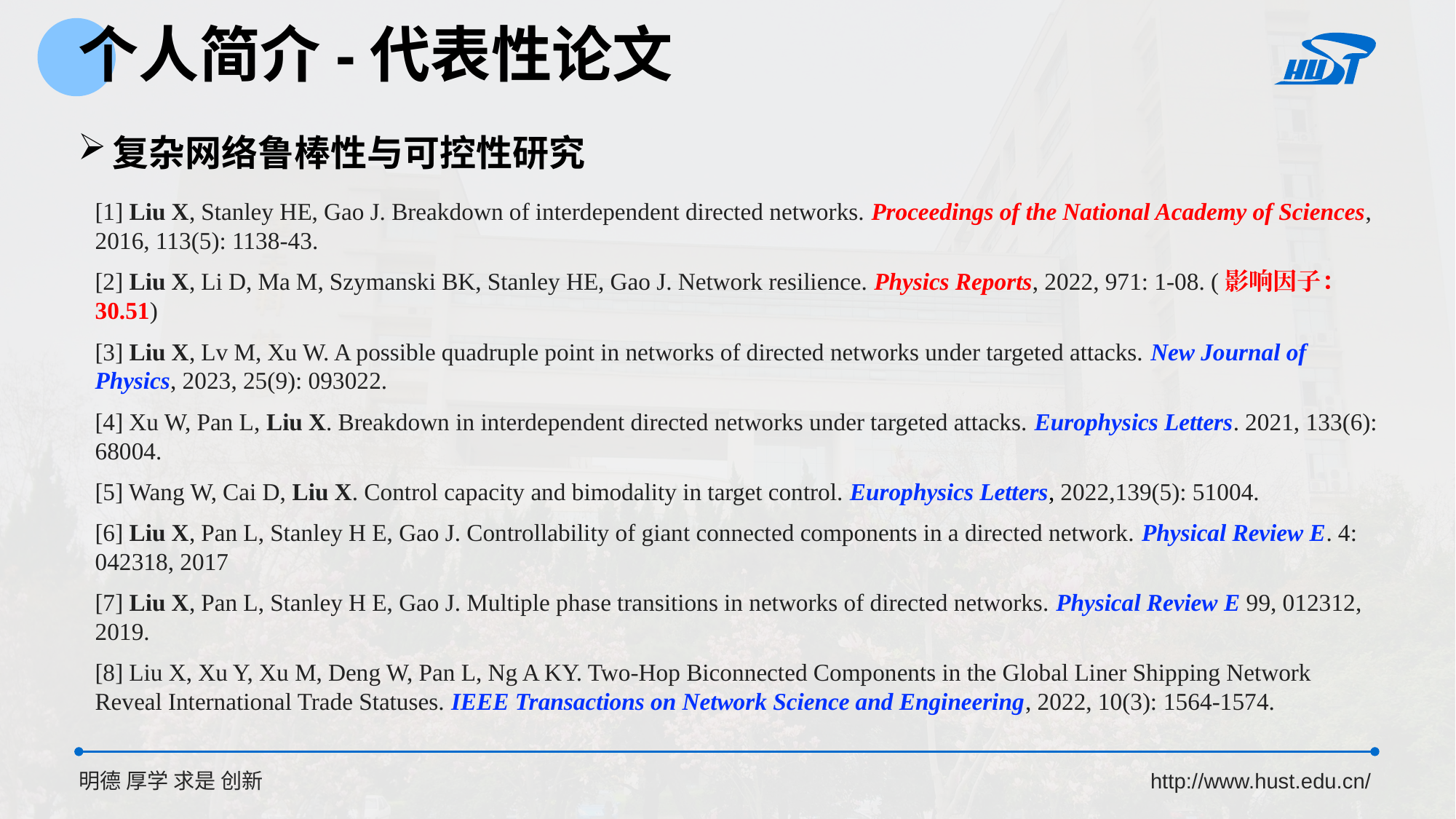

个人简介-代表性论文
复杂网络鲁棒性与可控性研究
[1] Liu X, Stanley HE, Gao J. Breakdown of interdependent directed networks. Proceedings of the National Academy of Sciences, 2016, 113(5): 1138-43.
[2] Liu X, Li D, Ma M, Szymanski BK, Stanley HE, Gao J. Network resilience. Physics Reports, 2022, 971: 1-08. (影响因子：30.51)
[3] Liu X, Lv M, Xu W. A possible quadruple point in networks of directed networks under targeted attacks. New Journal of Physics, 2023, 25(9): 093022.
[4] Xu W, Pan L, Liu X. Breakdown in interdependent directed networks under targeted attacks. Europhysics Letters. 2021, 133(6): 68004.
[5] Wang W, Cai D, Liu X. Control capacity and bimodality in target control. Europhysics Letters, 2022,139(5): 51004.
[6] Liu X, Pan L, Stanley H E, Gao J. Controllability of giant connected components in a directed network. Physical Review E. 4: 042318, 2017
[7] Liu X, Pan L, Stanley H E, Gao J. Multiple phase transitions in networks of directed networks. Physical Review E 99, 012312, 2019.
[8] Liu X, Xu Y, Xu M, Deng W, Pan L, Ng A KY. Two-Hop Biconnected Components in the Global Liner Shipping Network Reveal International Trade Statuses. IEEE Transactions on Network Science and Engineering, 2022, 10(3): 1564-1574.